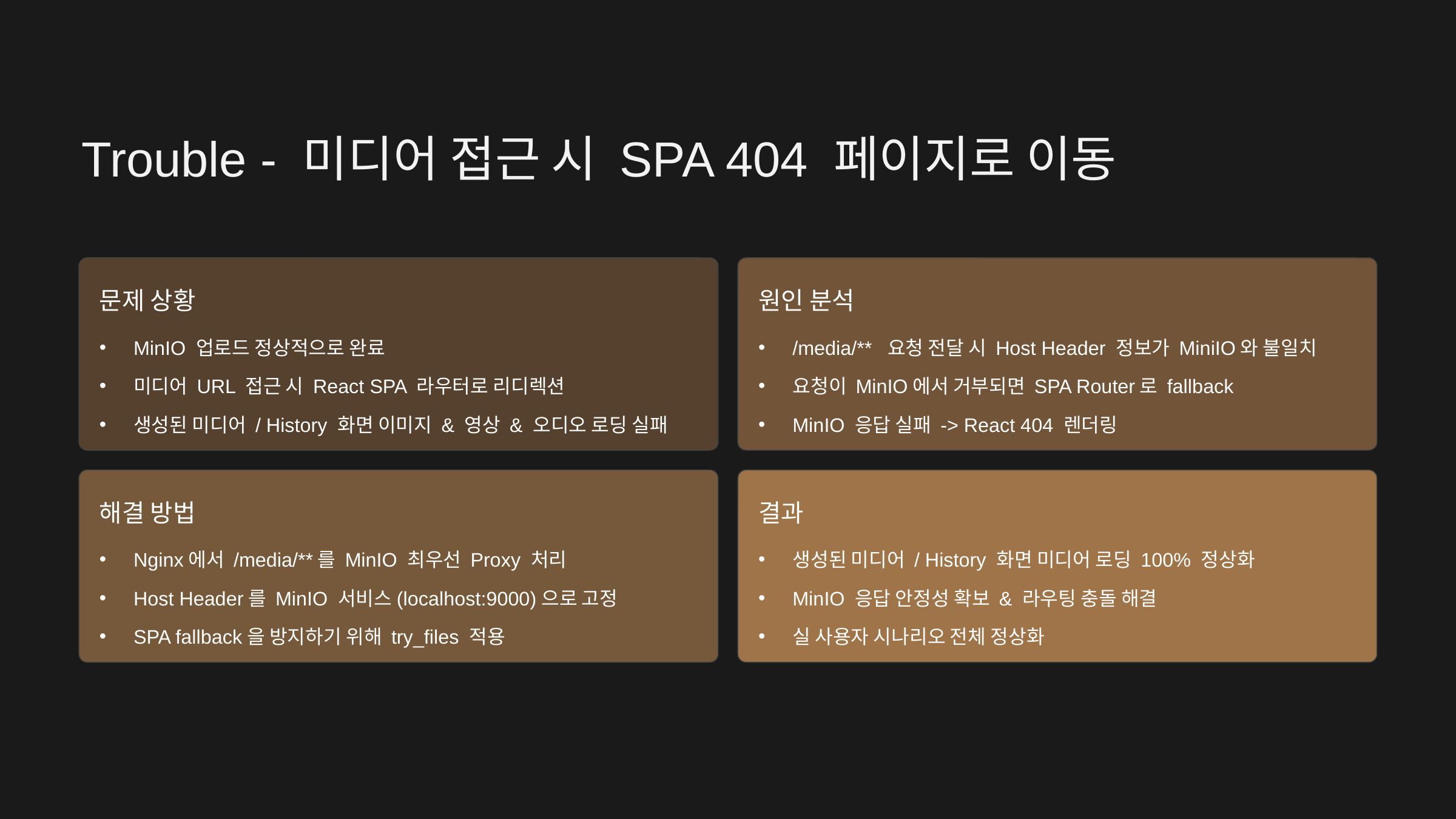

Trouble - 미디어 접근 시 SPA 404 페이지로 이동

문제 상황
원인 분석
MinIO 업로드 정상적으로 완료
/media/**  요청 전달 시 Host Header 정보가 MiniIO와 불일치
미디어 URL 접근 시 React SPA 라우터로 리디렉션
요청이 MinIO에서 거부되면 SPA Router로 fallback
생성된 미디어 / History 화면 이미지 & 영상 & 오디오 로딩 실패
MinIO 응답 실패 -> React 404 렌더링

해결 방법
결과
Nginx에서 /media/**를 MinIO 최우선 Proxy 처리
생성된 미디어 / History 화면 미디어 로딩 100% 정상화
Host Header를 MinIO 서비스(localhost:9000)으로 고정
MinIO 응답 안정성 확보 & 라우팅 충돌 해결
SPA fallback을 방지하기 위해 try_files 적용
실 사용자 시나리오 전체 정상화